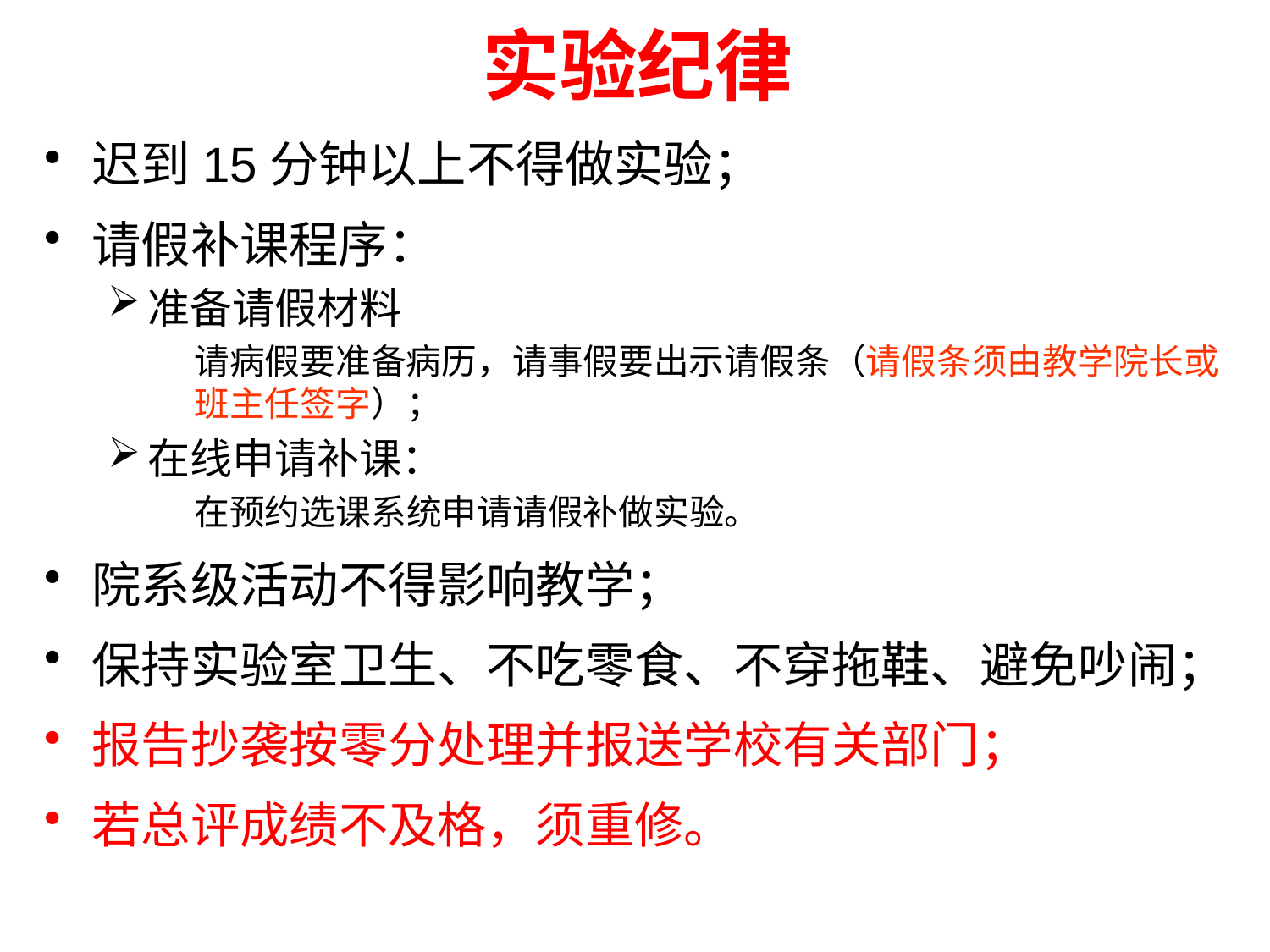

# 实验纪律
迟到15分钟以上不得做实验；
请假补课程序：
准备请假材料
请病假要准备病历，请事假要出示请假条（请假条须由教学院长或班主任签字）；
在线申请补课：
在预约选课系统申请请假补做实验。
院系级活动不得影响教学；
保持实验室卫生、不吃零食、不穿拖鞋、避免吵闹；
报告抄袭按零分处理并报送学校有关部门；
若总评成绩不及格，须重修。